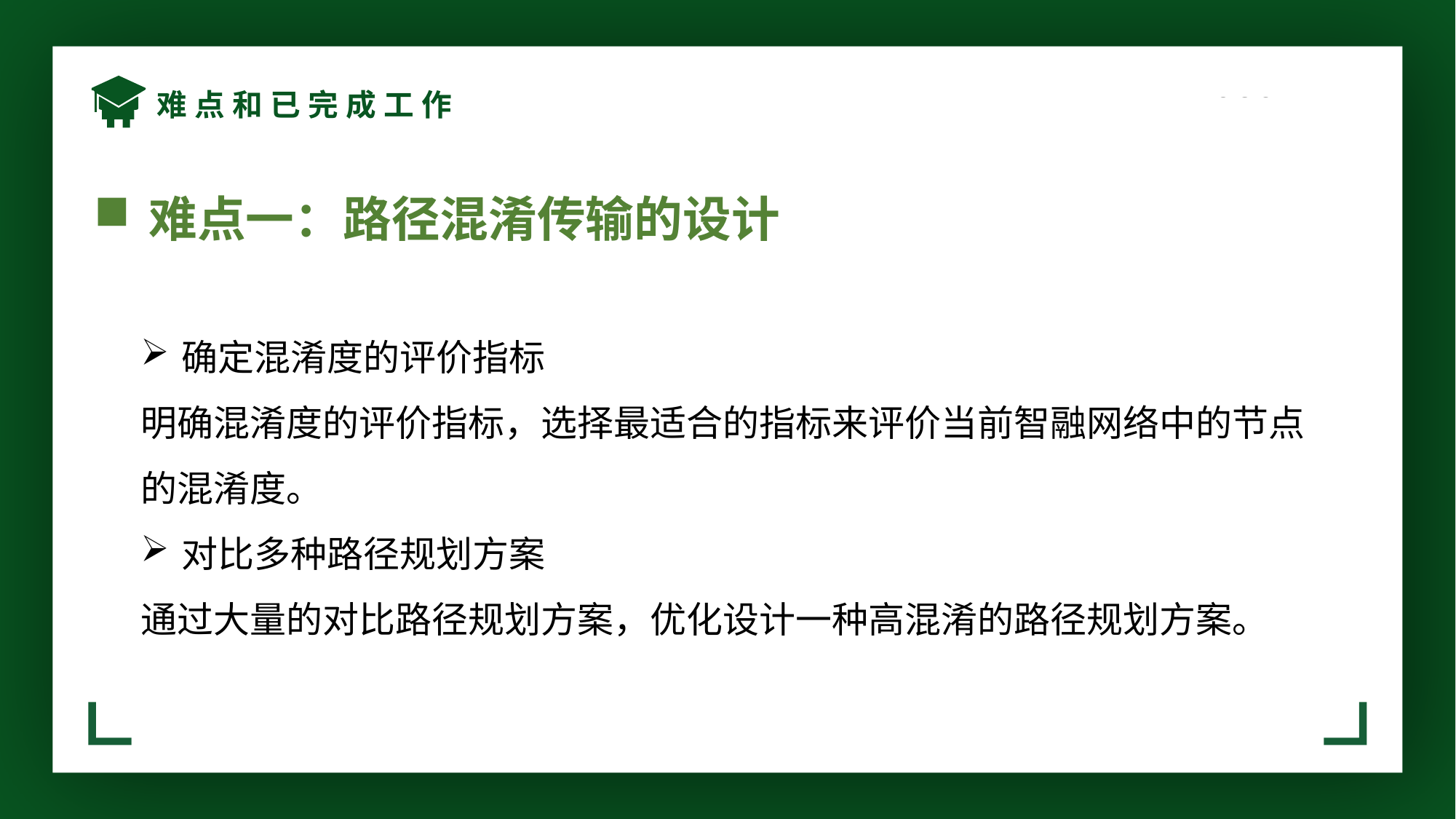

难点和已完成工作
难点一：路径混淆传输的设计
确定混淆度的评价指标
明确混淆度的评价指标，选择最适合的指标来评价当前智融网络中的节点的混淆度。
对比多种路径规划方案
通过大量的对比路径规划方案，优化设计一种高混淆的路径规划方案。